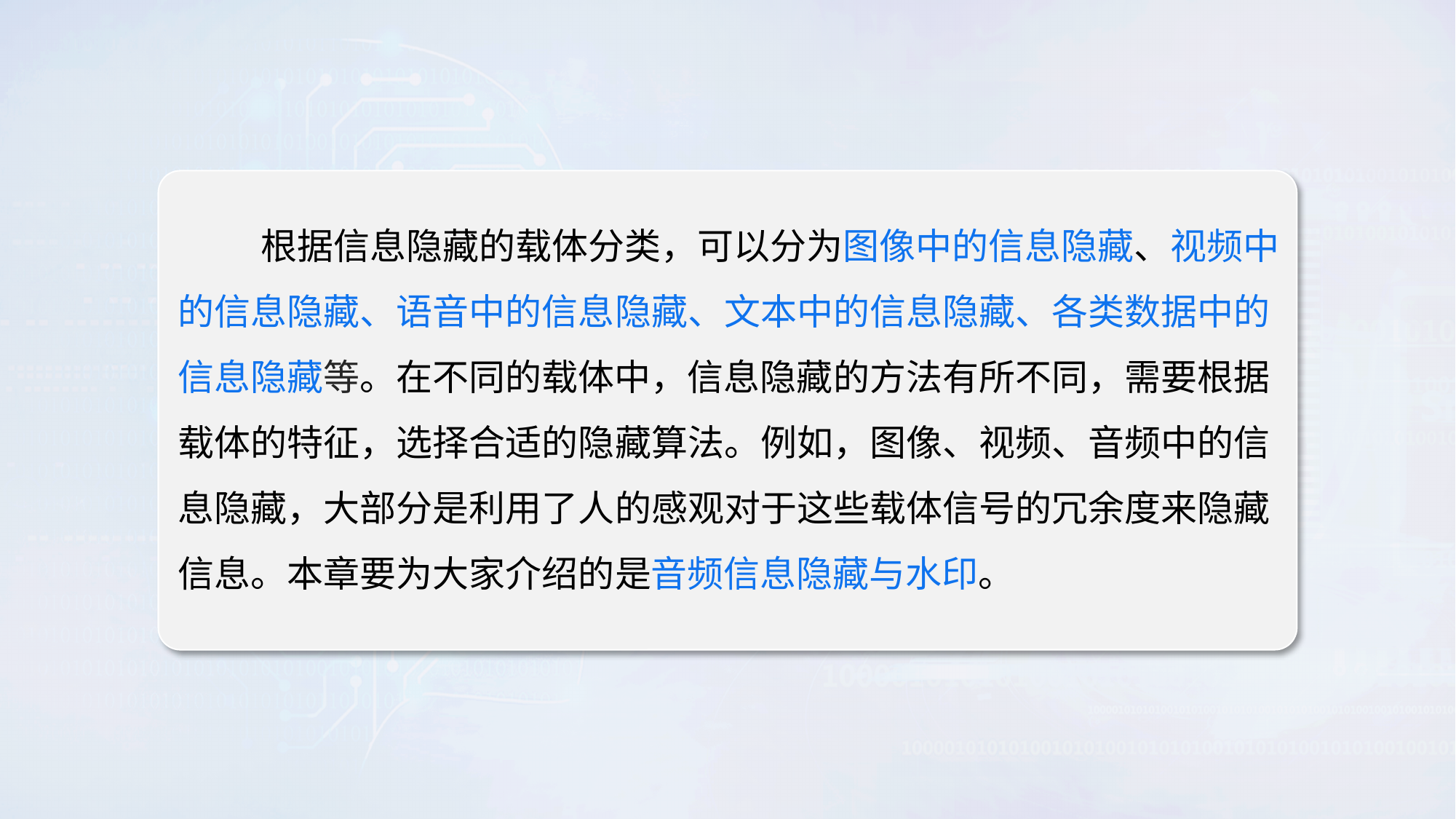

根据信息隐藏的载体分类，可以分为图像中的信息隐藏、视频中的信息隐藏、语音中的信息隐藏、文本中的信息隐藏、各类数据中的信息隐藏等。在不同的载体中，信息隐藏的方法有所不同，需要根据载体的特征，选择合适的隐藏算法。例如，图像、视频、音频中的信息隐藏，大部分是利用了人的感观对于这些载体信号的冗余度来隐藏信息。本章要为大家介绍的是音频信息隐藏与水印。